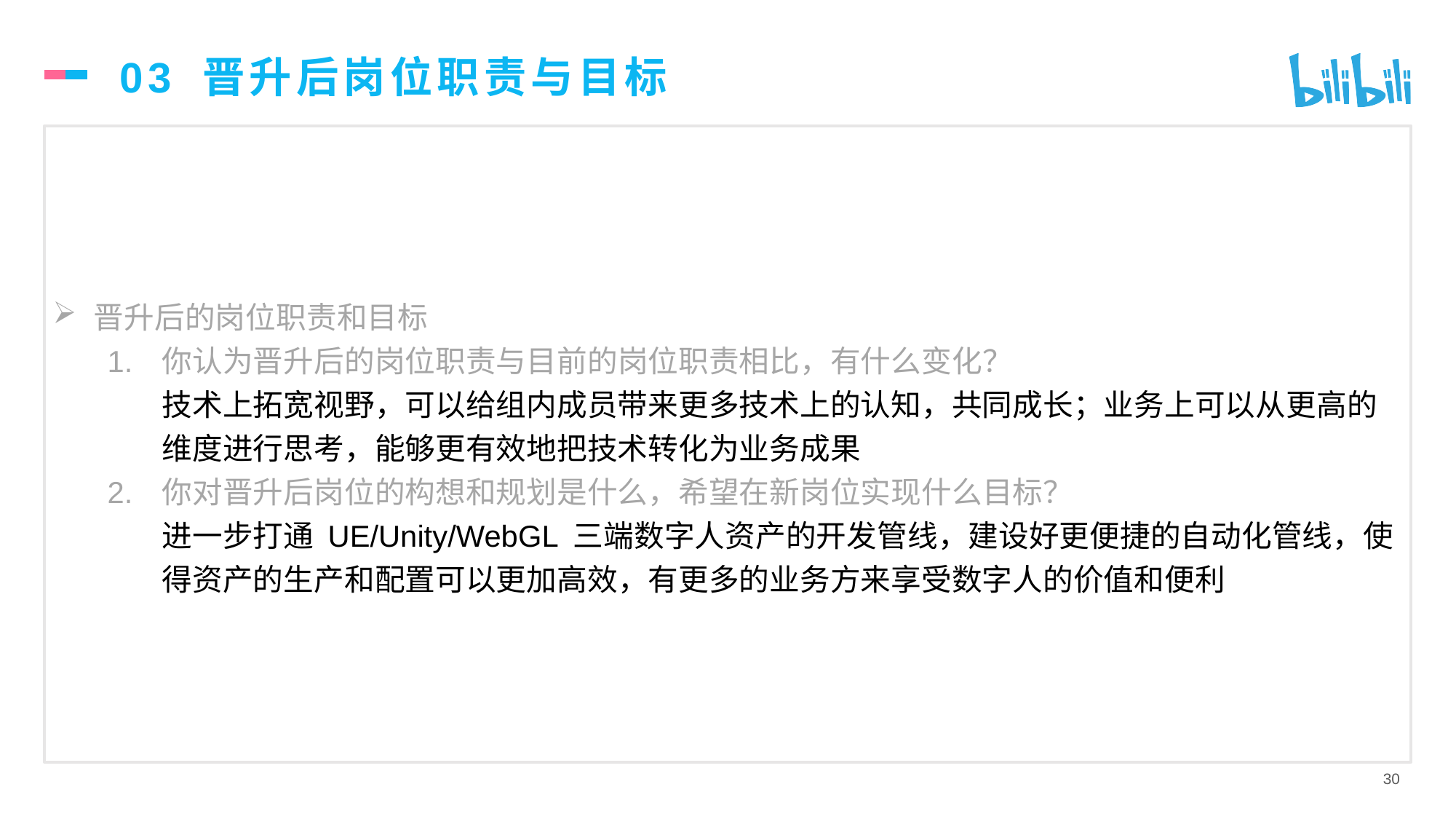

# 03 晋升后岗位职责与目标
晋升后的岗位职责和目标
你认为晋升后的岗位职责与目前的岗位职责相比，有什么变化？
技术上拓宽视野，可以给组内成员带来更多技术上的认知，共同成长；业务上可以从更高的维度进行思考，能够更有效地把技术转化为业务成果
你对晋升后岗位的构想和规划是什么，希望在新岗位实现什么目标？
进一步打通 UE/Unity/WebGL 三端数字人资产的开发管线，建设好更便捷的自动化管线，使得资产的生产和配置可以更加高效，有更多的业务方来享受数字人的价值和便利